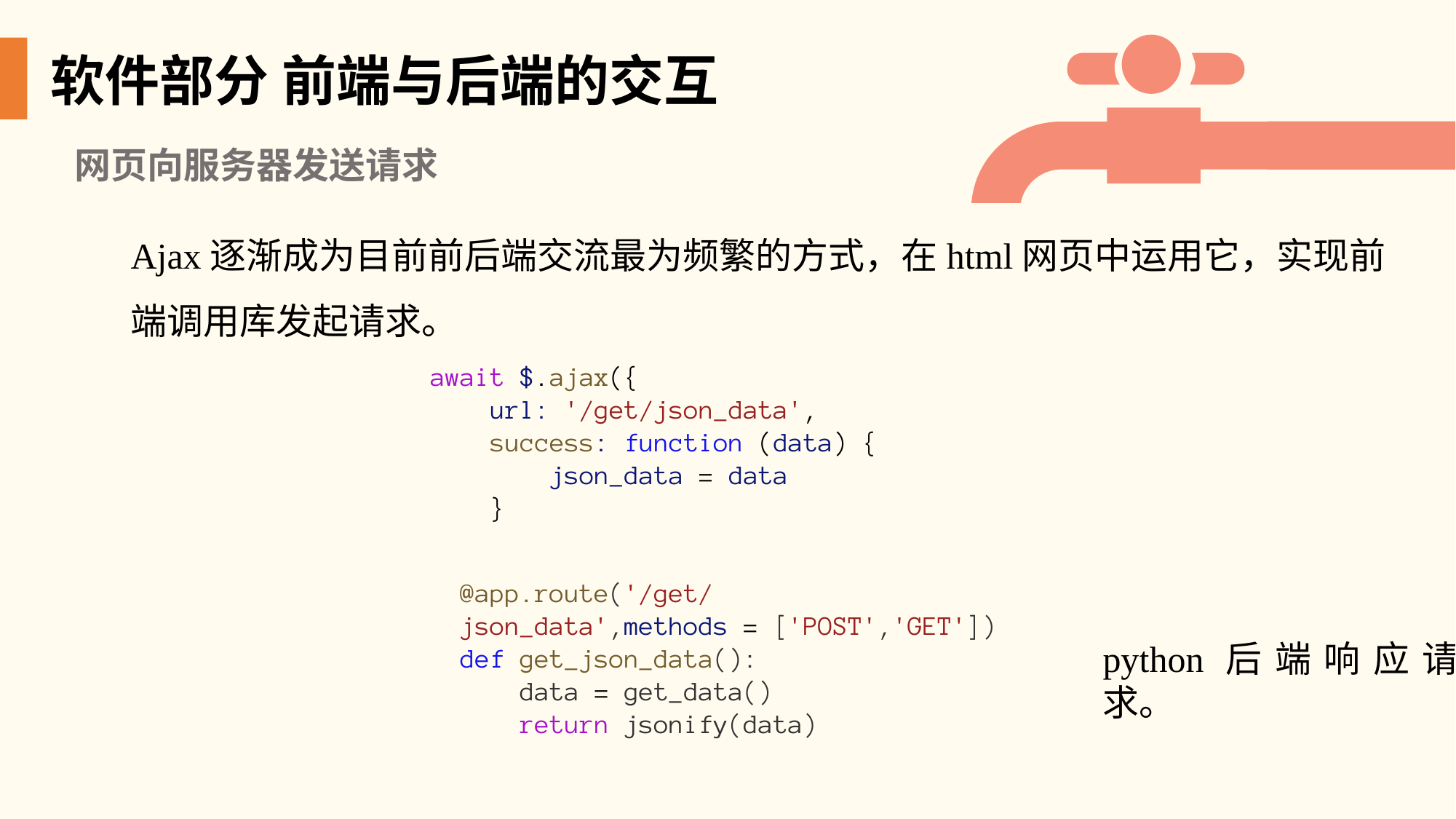

软件部分 前端与后端的交互
网页向服务器发送请求
Ajax逐渐成为目前前后端交流最为频繁的方式，在html网页中运用它，实现前端调用库发起请求。
        await $.ajax({
            url: '/get/json_data',
            success: function (data) {
                json_data = data
            }
@app.route('/get/json_data',methods = ['POST','GET'])
def get_json_data():
    data = get_data()
    return jsonify(data)
python后端响应请求。